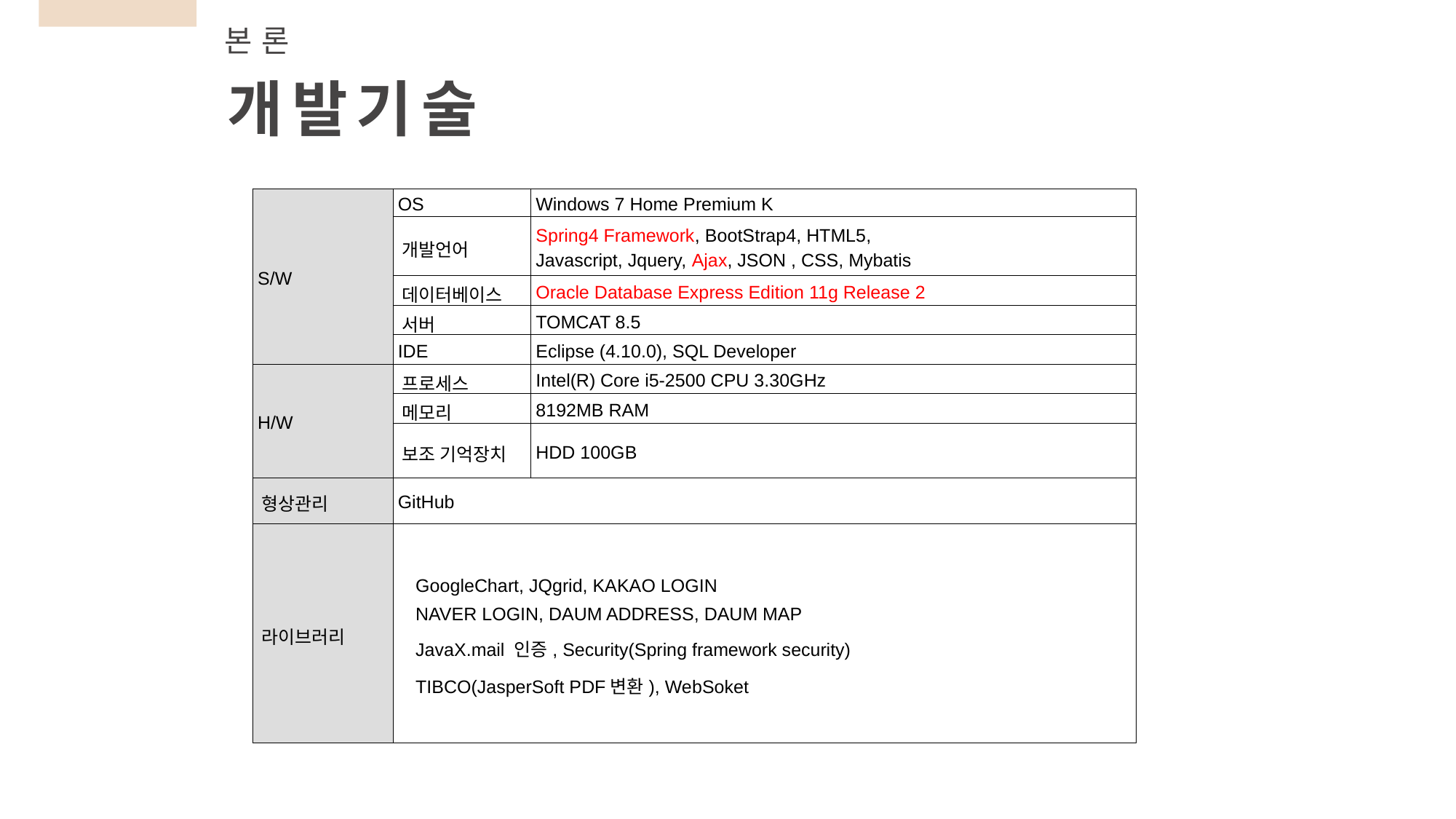

본론
개발기술
| S/W | OS | Windows 7 Home Premium K |
| --- | --- | --- |
|  | 개발언어 | Spring4 Framework, BootStrap4, HTML5, Javascript, Jquery, Ajax, JSON , CSS, Mybatis |
|  | 데이터베이스 | Oracle Database Express Edition 11g Release 2 |
|  | 서버 | TOMCAT 8.5 |
|  | IDE | Eclipse (4.10.0), SQL Developer |
| H/W | 프로세스 | Intel(R) Core i5-2500 CPU 3.30GHz |
|  | 메모리 | 8192MB RAM |
|  | 보조 기억장치 | HDD 100GB |
| 형상관리 | GitHub |  |
| 라이브러리 | GoogleChart, JQgrid, KAKAO LOGIN NAVER LOGIN, DAUM ADDRESS, DAUM MAP JavaX.mail 인증, Security(Spring framework security) TIBCO(JasperSoft PDF변환), WebSoket |  |

JSP